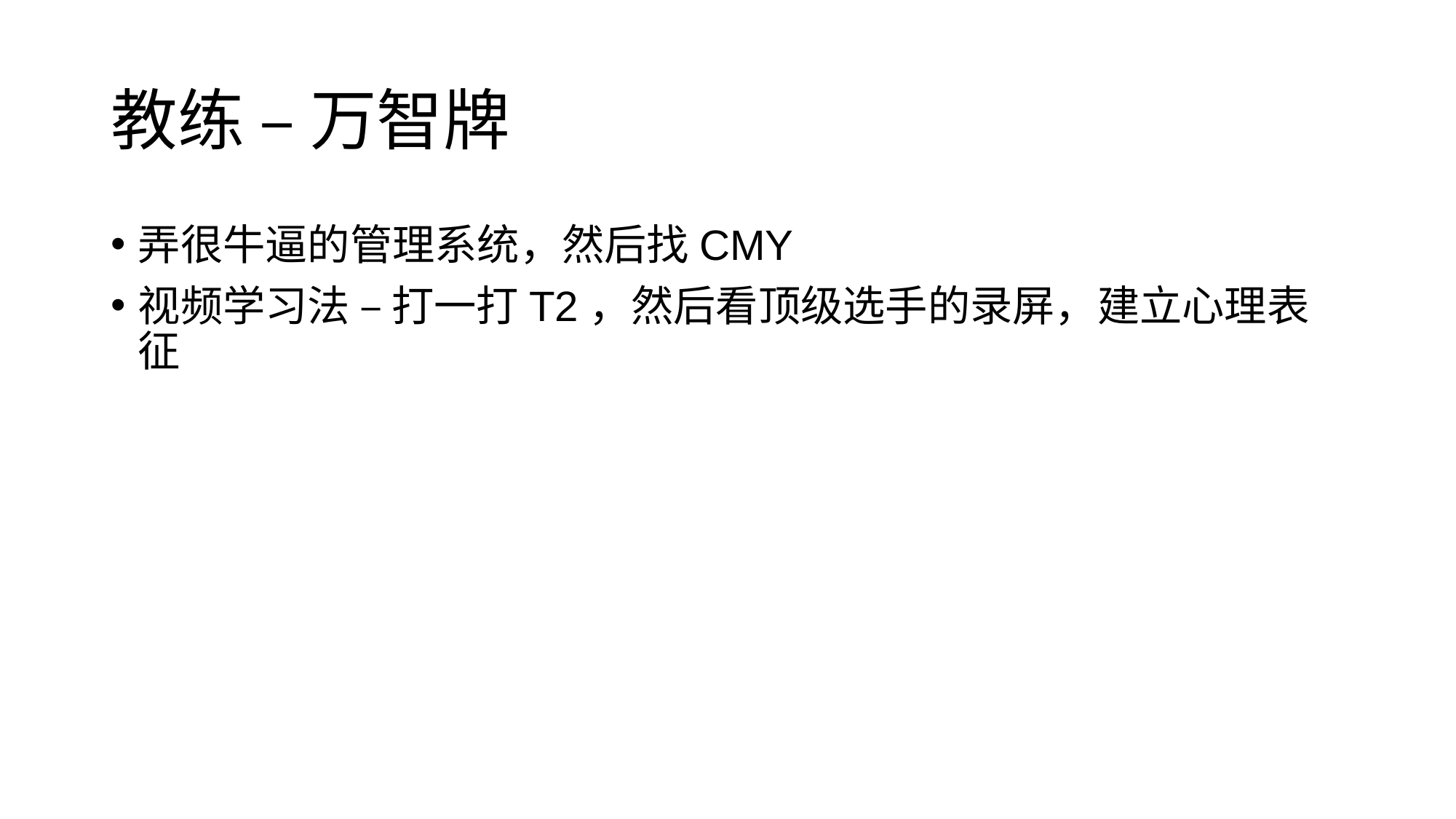

# 教练 – 万智牌
弄很牛逼的管理系统，然后找CMY
视频学习法 – 打一打T2，然后看顶级选手的录屏，建立心理表征